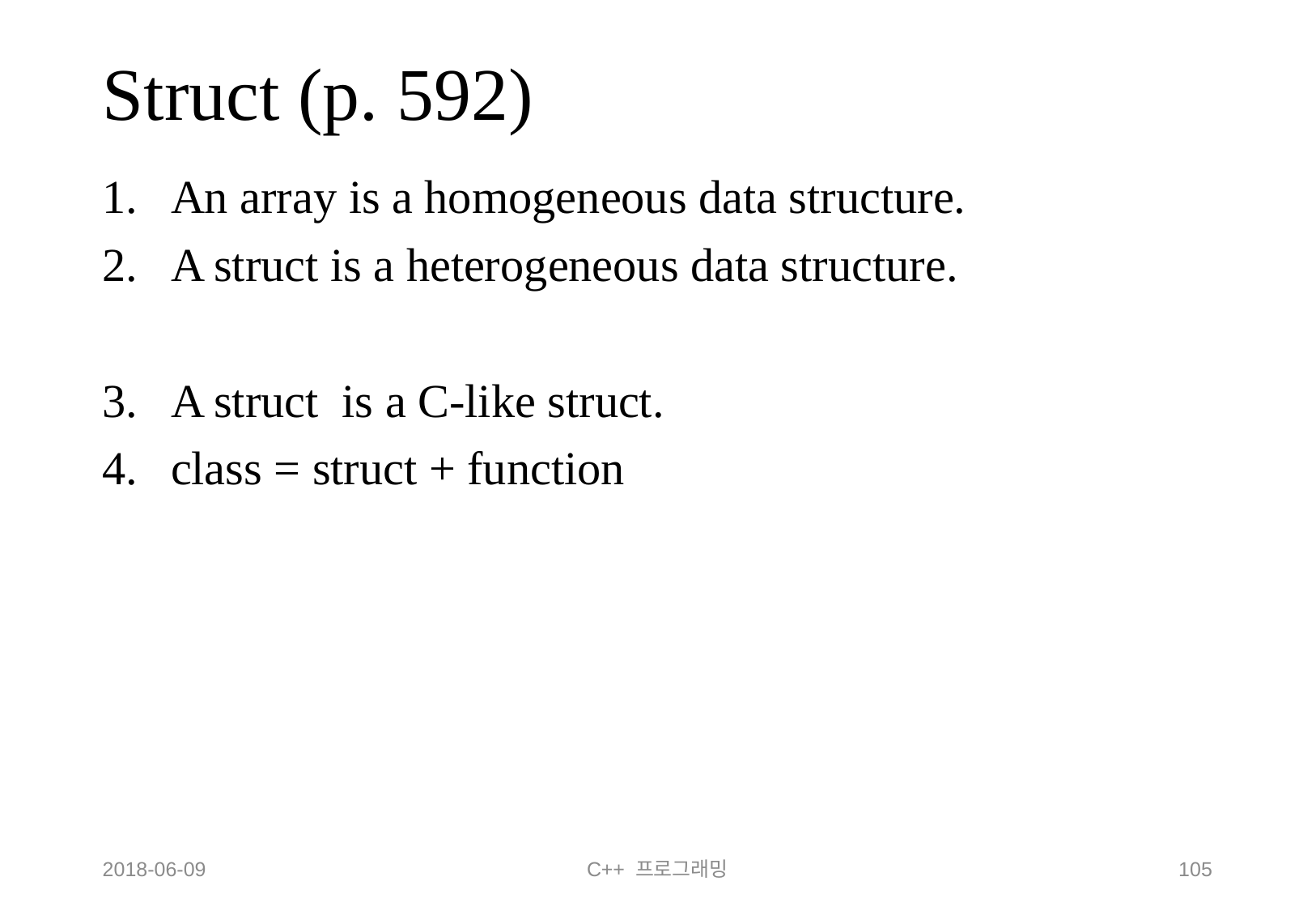

# Struct (p. 592)
An array is a homogeneous data structure.
A struct is a heterogeneous data structure.

A struct  is a C-like struct.
class = struct + function
2018-06-09
C++ 프로그래밍
105